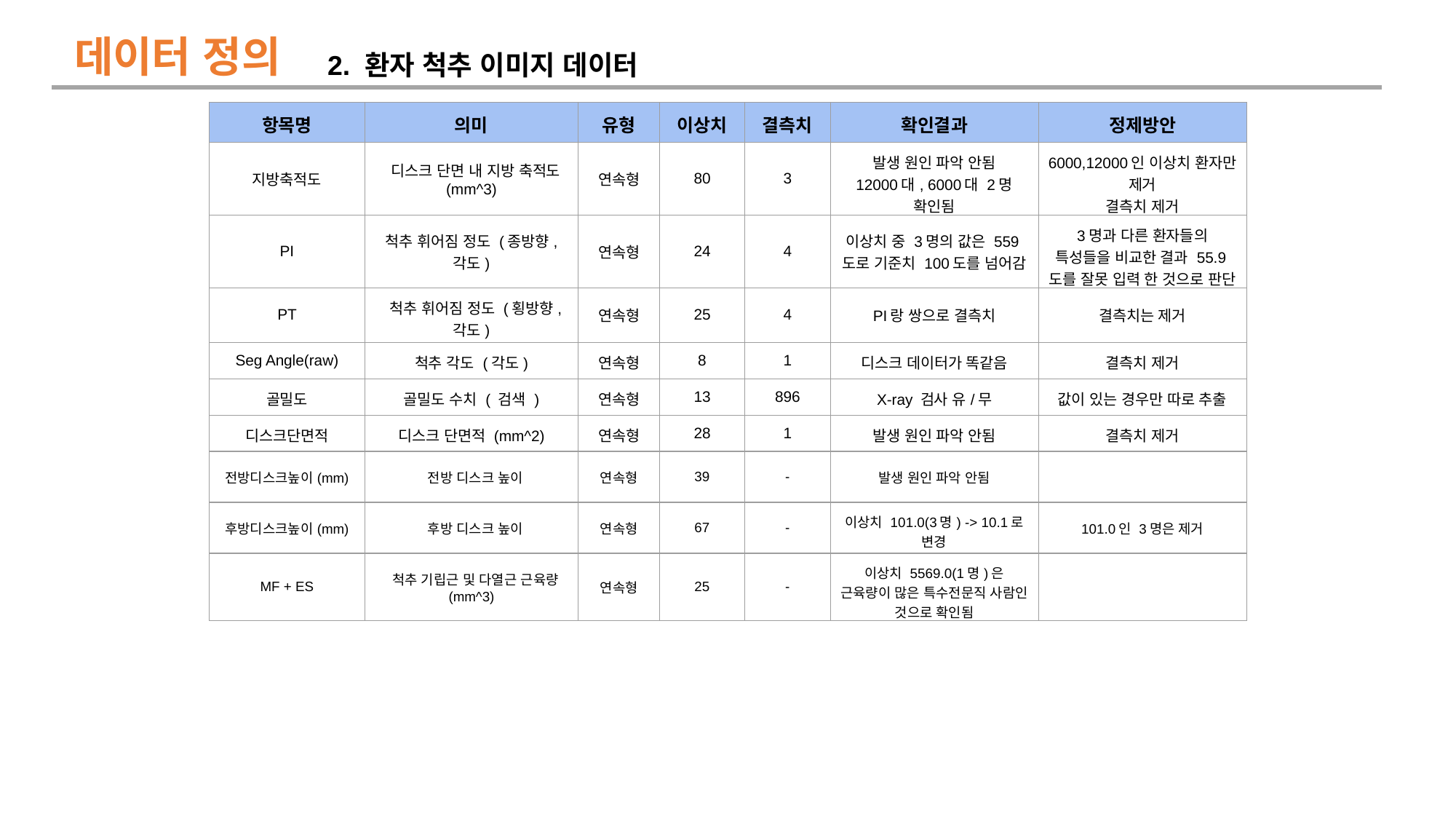

데이터 정의
2. 환자 척추 이미지 데이터
| 항목명 | 의미 | 유형 | 이상치 | 결측치 | 확인결과 | 정제방안 |
| --- | --- | --- | --- | --- | --- | --- |
| 지방축적도 | 디스크 단면 내 지방 축적도 (mm^3) | 연속형 | 80 | 3 | 발생 원인 파악 안됨 12000대, 6000대 2명 확인됨 | 6000,12000인 이상치 환자만 제거 결측치 제거 |
| PI | 척추 휘어짐 정도 (종방향, 각도) | 연속형 | 24 | 4 | 이상치 중 3명의 값은 559도로 기준치 100도를 넘어감 | 3명과 다른 환자들의 특성들을 비교한 결과 55.9도를 잘못 입력 한 것으로 판단 |
| PT | 척추 휘어짐 정도 (횡방향, 각도) | 연속형 | 25 | 4 | PI랑 쌍으로 결측치 | 결측치는 제거 |
| Seg Angle(raw) | 척추 각도 (각도) | 연속형 | 8 | 1 | 디스크 데이터가 똑같음 | 결측치 제거 |
| 골밀도 | 골밀도 수치 ( 검색 ) | 연속형 | 13 | 896 | X-ray 검사 유/무 | 값이 있는 경우만 따로 추출 |
| 디스크단면적 | 디스크 단면적 (mm^2) | 연속형 | 28 | 1 | 발생 원인 파악 안됨 | 결측치 제거 |
| 전방디스크높이(mm) | 전방 디스크 높이 | 연속형 | 39 | - | 발생 원인 파악 안됨 |  |
| 후방디스크높이(mm) | 후방 디스크 높이 | 연속형 | 67 | - | 이상치 101.0(3명) -> 10.1로 변경 | 101.0인 3명은 제거 |
| MF + ES | 척추 기립근 및 다열근 근육량 (mm^3) | 연속형 | 25 | - | 이상치 5569.0(1명)은 근육량이 많은 특수전문직 사람인 것으로 확인됨 |  |